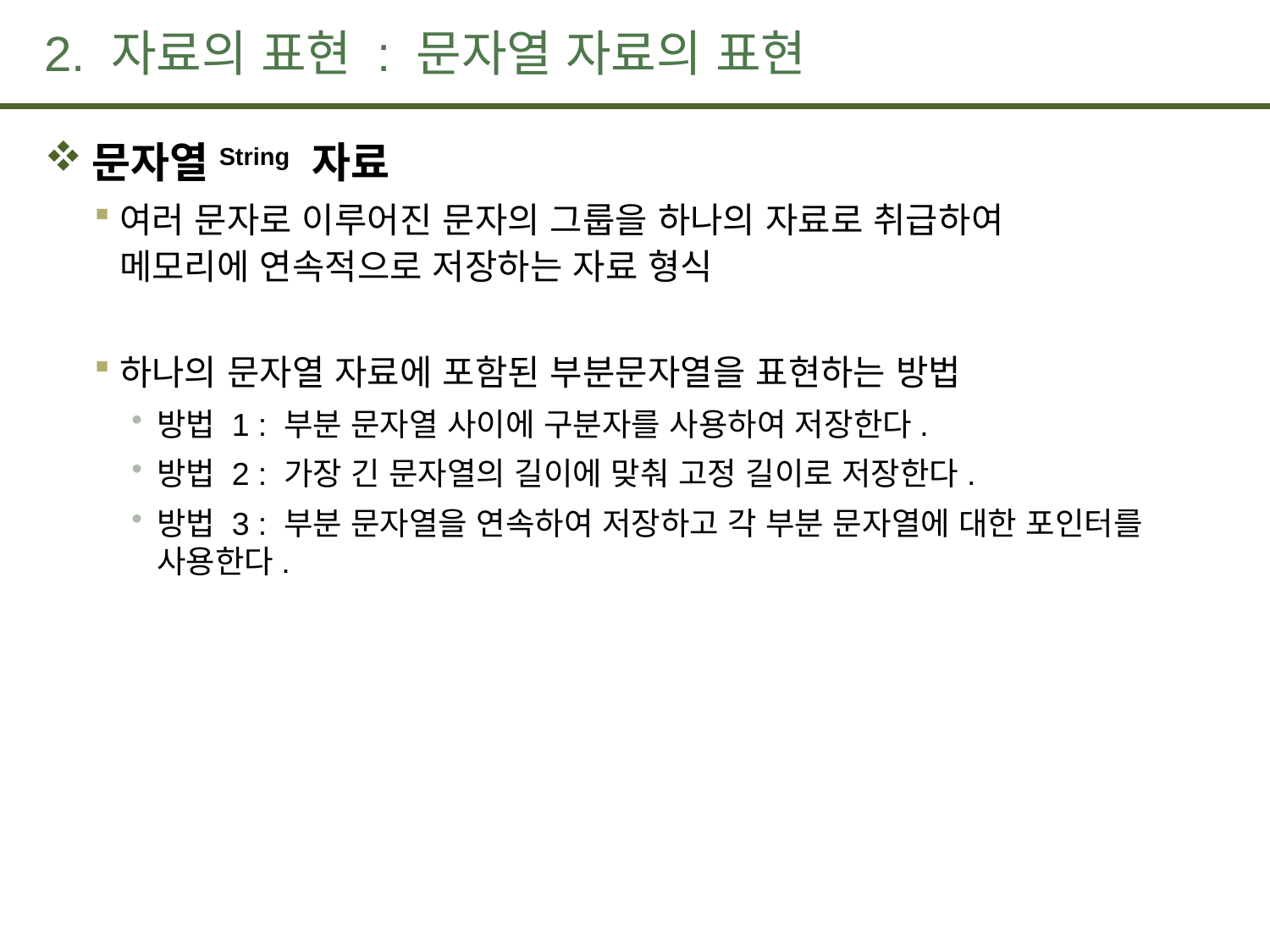

# 2. 자료의 표현 : 문자열 자료의 표현
문자열String 자료
여러 문자로 이루어진 문자의 그룹을 하나의 자료로 취급하여
메모리에 연속적으로 저장하는 자료 형식

하나의 문자열 자료에 포함된 부분문자열을 표현하는 방법
방법 1 : 부분 문자열 사이에 구분자를 사용하여 저장한다.
방법 2 : 가장 긴 문자열의 길이에 맞춰 고정 길이로 저장한다.
방법 3 : 부분 문자열을 연속하여 저장하고 각 부분 문자열에 대한 포인터를 사용한다.